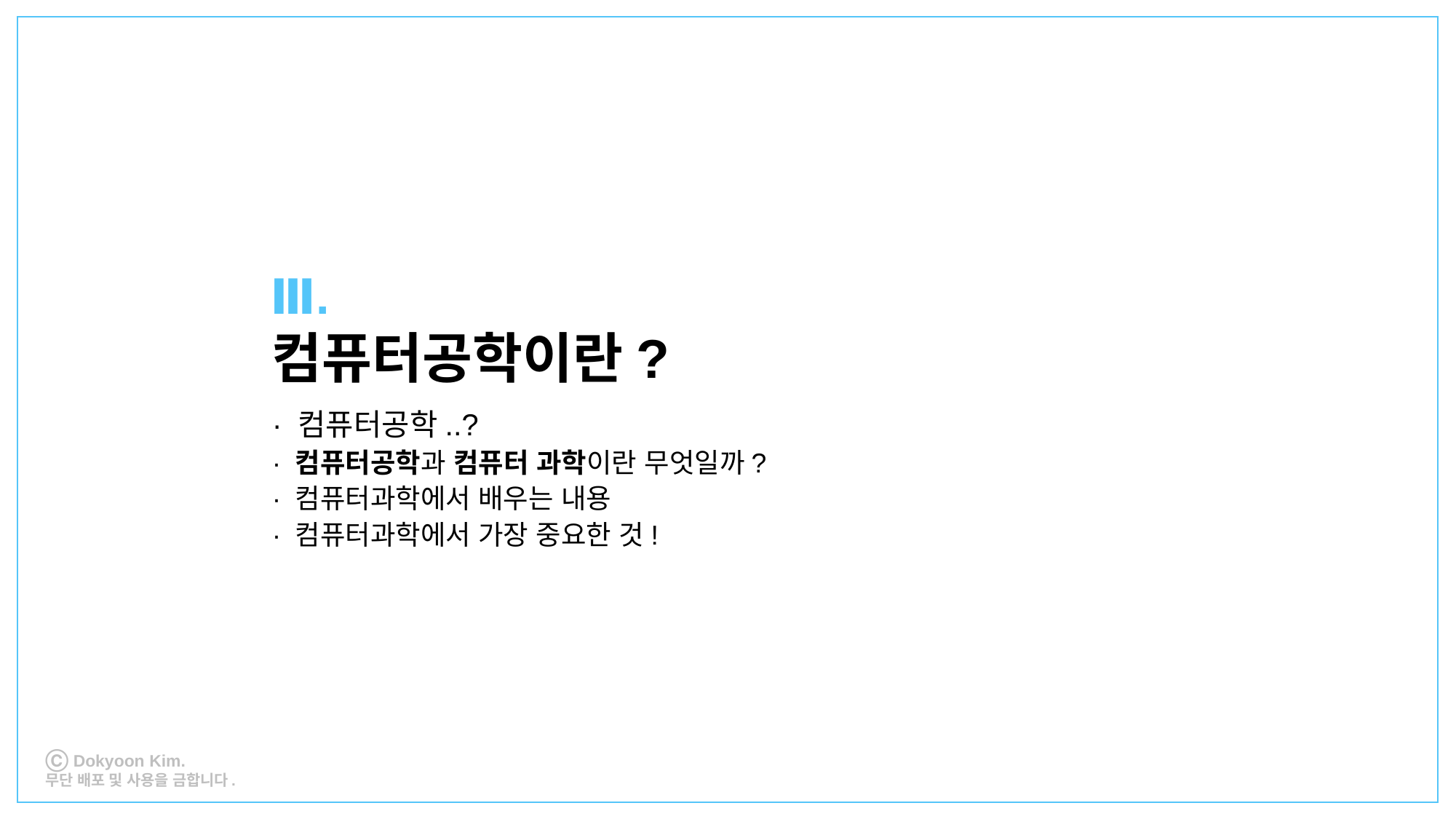

Ⅲ.
컴퓨터공학이란?
· 컴퓨터공학..?
· 컴퓨터공학과 컴퓨터 과학이란 무엇일까?
· 컴퓨터과학에서 배우는 내용
· 컴퓨터과학에서 가장 중요한 것!